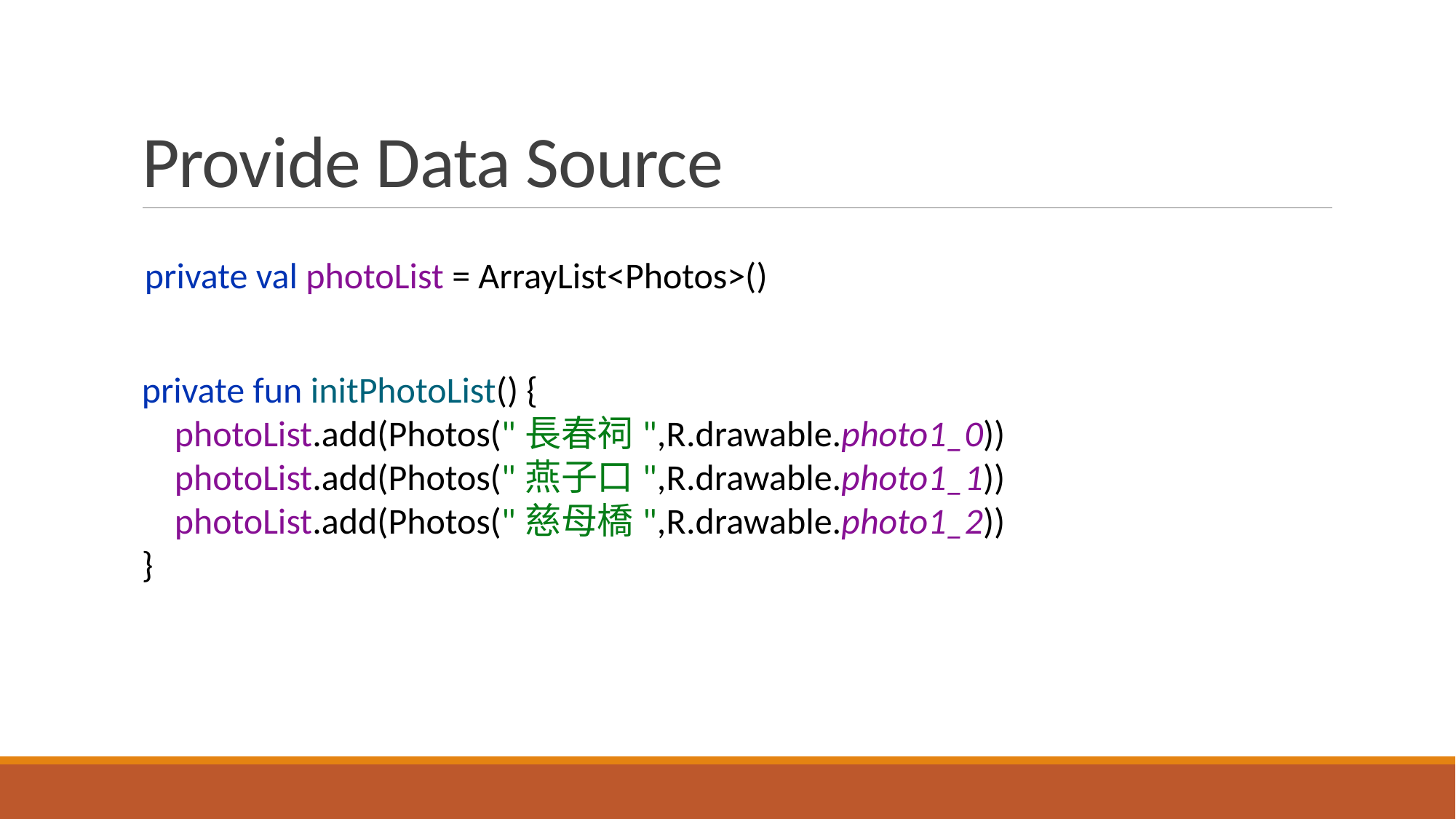

# Provide Data Source
private val photoList = ArrayList<Photos>()
private fun initPhotoList() {
    photoList.add(Photos("長春祠",R.drawable.photo1_0))
    photoList.add(Photos("燕子口",R.drawable.photo1_1))
    photoList.add(Photos("慈母橋",R.drawable.photo1_2))
}